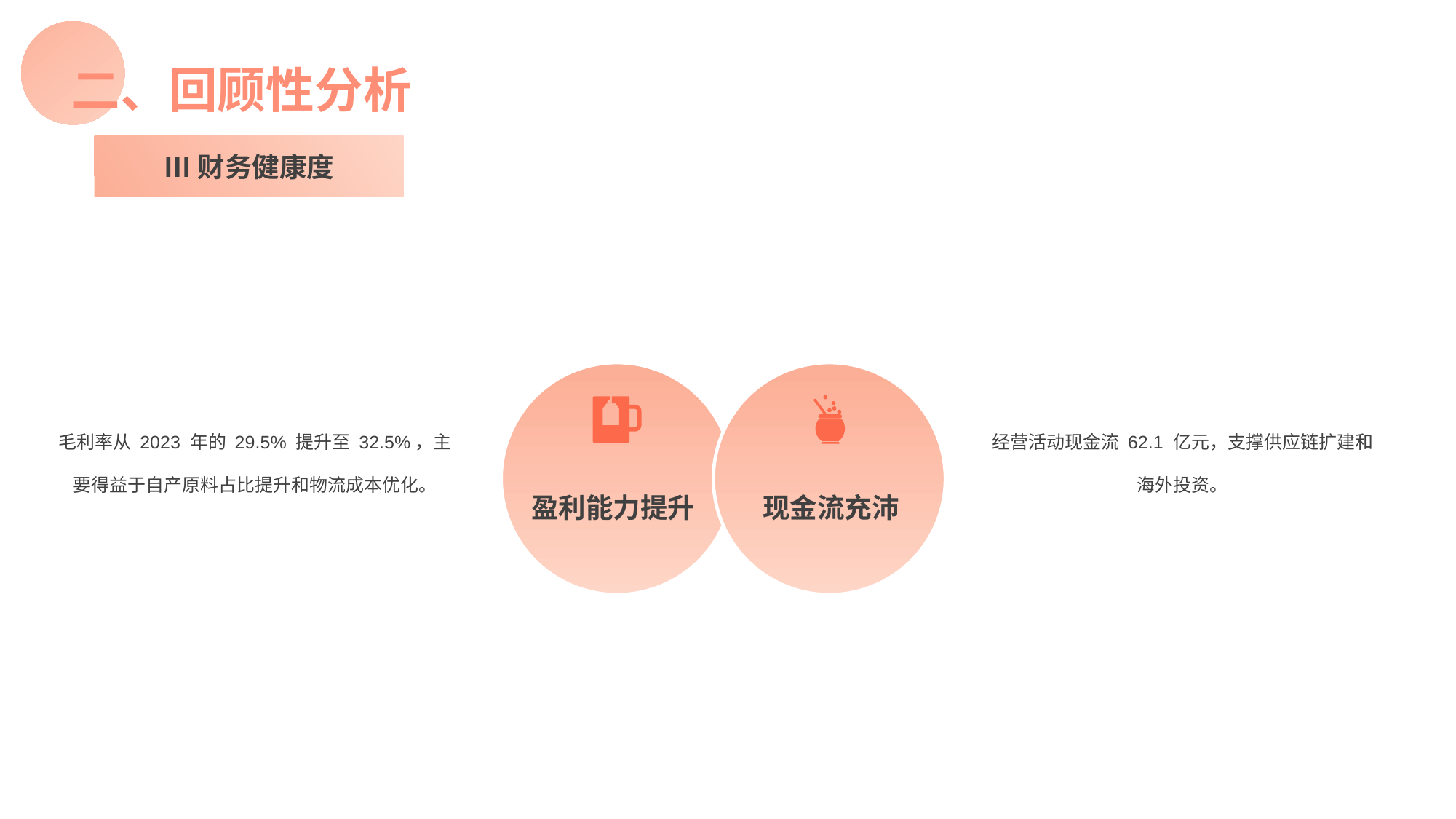

二、回顾性分析
Ⅲ财务健康度

盈利能力提升

  现金流充沛
毛利率从 2023 年的 29.5% 提升至 32.5%，主要得益于自产原料占比提升和物流成本优化。
经营活动现金流 62.1 亿元，支撑供应链扩建和海外投资。